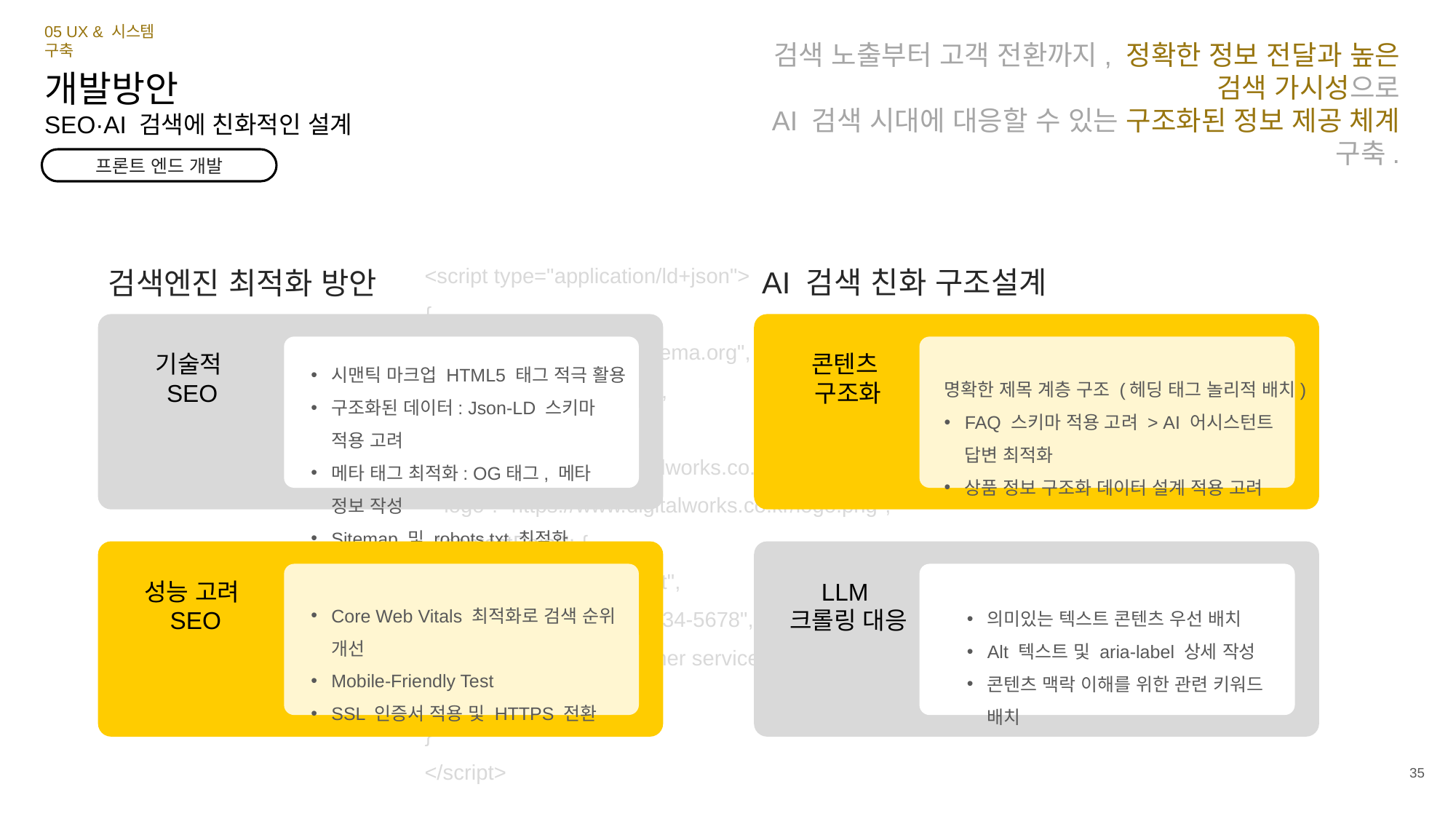

05 UX & 시스템 구축
검색 노출부터 고객 전환까지, 정확한 정보 전달과 높은 검색 가시성으로
AI 검색 시대에 대응할 수 있는 구조화된 정보 제공 체계 구축.
개발방안
SEO·AI 검색에 친화적인 설계
프론트 엔드 개발
<script type="application/ld+json">
{
  "@context": "https://schema.org",
  "@type": "Organization",
  "name": "DigitalWorks",
  "url": "https://www.digitalworks.co.kr",
  "logo": "https://www.digitalworks.co.kr/logo.png",
  "contactPoint": {
    "@type": "ContactPoint",
    "telephone": "+82-2-1234-5678",
    "contactType": "customer service"
  }
}
</script>
AI 검색 친화 구조설계
검색엔진 최적화 방안

기술적
SEO
시맨틱 마크업 HTML5 태그 적극 활용
구조화된 데이터: Json-LD 스키마 적용 고려
메타 태그 최적화: OG태그, 메타 정보 작성
Sitemap 및 robots.txt 최적화

콘텐츠
구조화
명확한 제목 계층 구조 (헤딩 태그 놀리적 배치)
FAQ 스키마 적용 고려 > AI 어시스턴트 답변 최적화
상품 정보 구조화 데이터 설계 적용 고려

성능 고려
 SEO
Core Web Vitals 최적화로 검색 순위 개선
Mobile-Friendly Test
SSL 인증서 적용 및 HTTPS 전환

LLM
크롤링 대응
의미있는 텍스트 콘텐츠 우선 배치
Alt 텍스트 및 aria-label 상세 작성
콘텐츠 맥락 이해를 위한 관련 키워드 배치
35